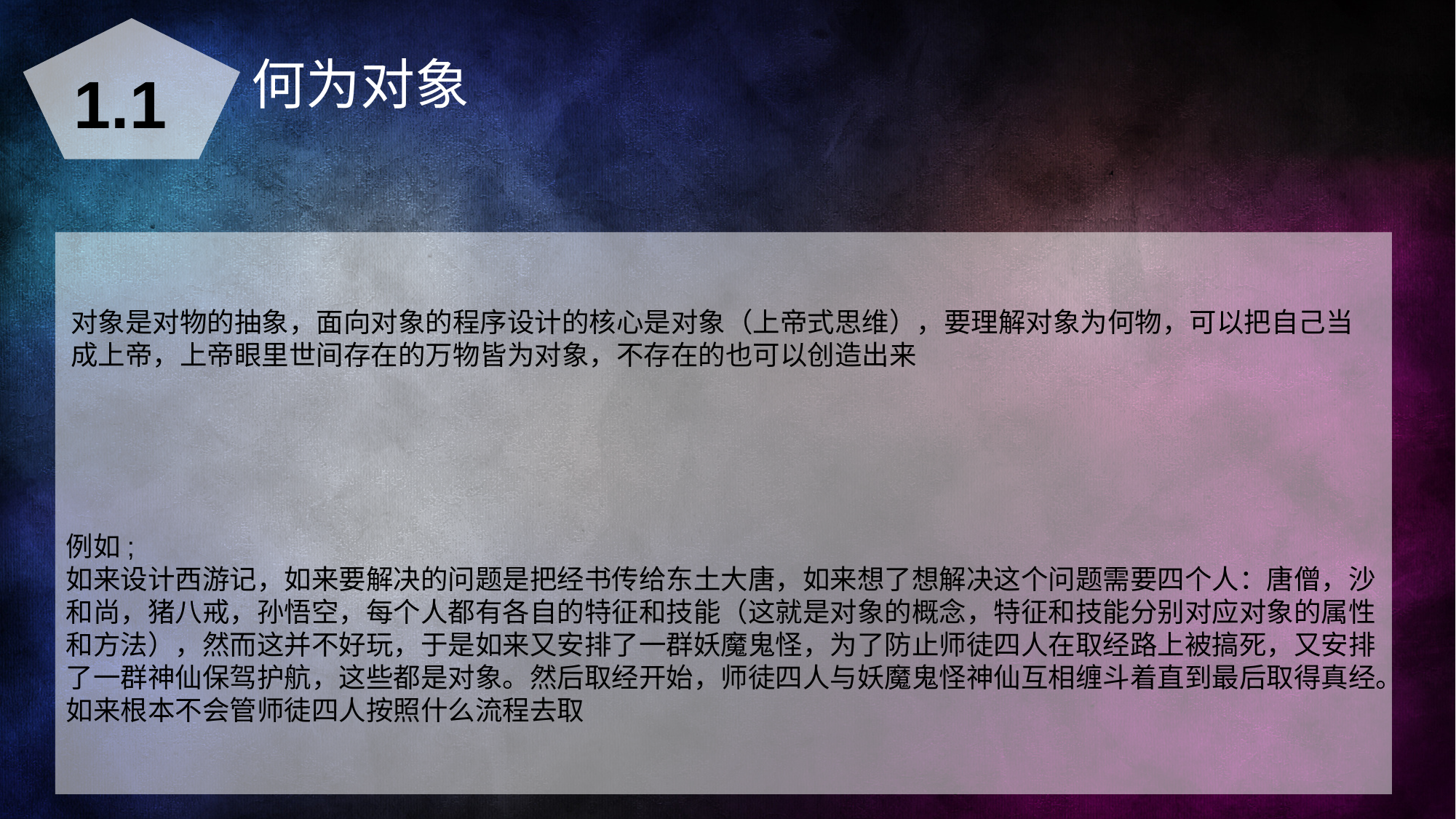

1.1
何为对象

例如;
如来设计西游记，如来要解决的问题是把经书传给东土大唐，如来想了想解决这个问题需要四个人：唐僧，沙和尚，猪八戒，孙悟空，每个人都有各自的特征和技能（这就是对象的概念，特征和技能分别对应对象的属性和方法），然而这并不好玩，于是如来又安排了一群妖魔鬼怪，为了防止师徒四人在取经路上被搞死，又安排了一群神仙保驾护航，这些都是对象。然后取经开始，师徒四人与妖魔鬼怪神仙互相缠斗着直到最后取得真经。如来根本不会管师徒四人按照什么流程去取
对象是对物的抽象，面向对象的程序设计的核心是对象（上帝式思维），要理解对象为何物，可以把自己当成上帝，上帝眼里世间存在的万物皆为对象，不存在的也可以创造出来